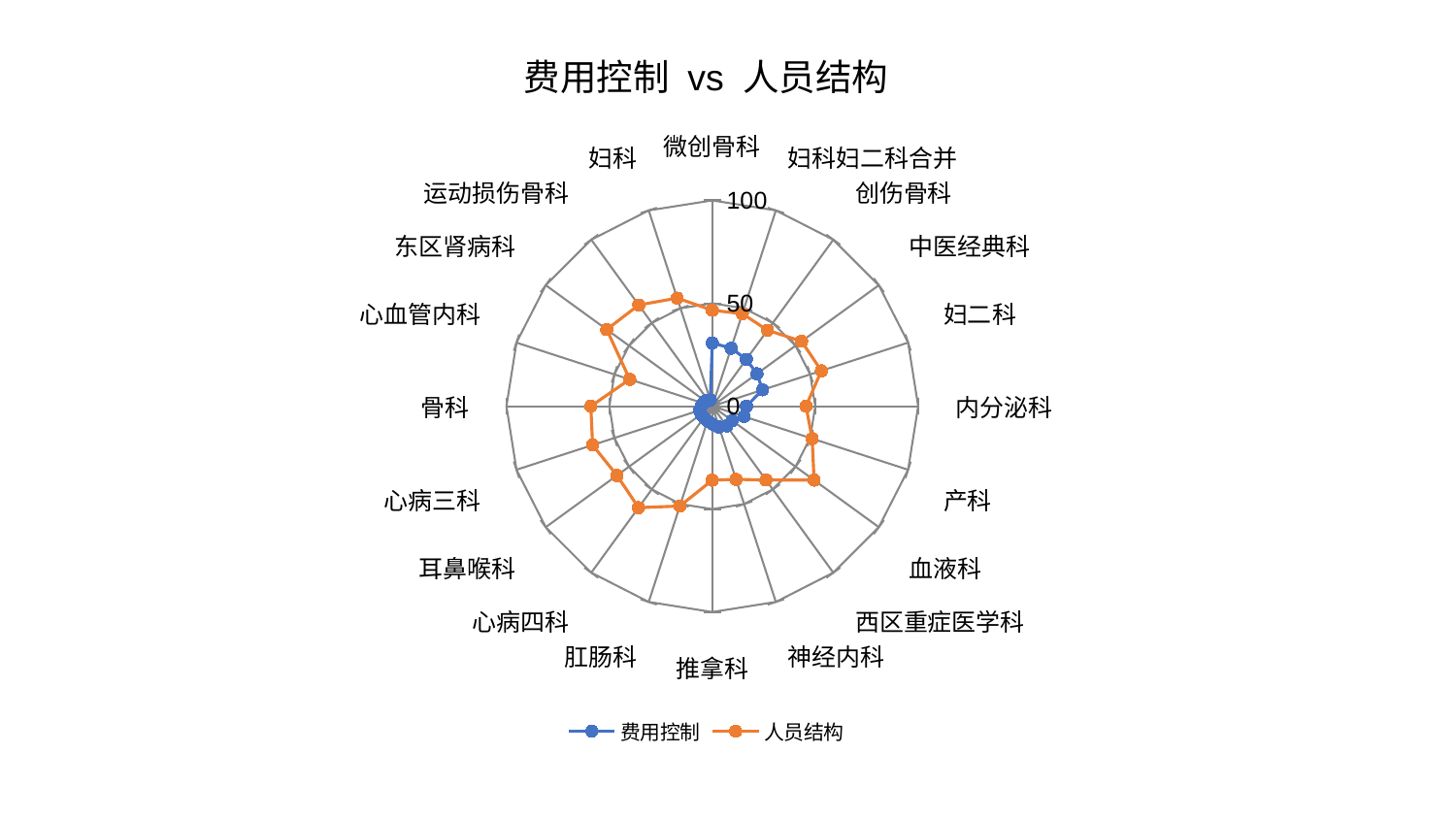

### Chart: 费用控制 vs 人员结构

| Category | 费用控制 | 人员结构 |
|---|---|---|
| 微创骨科 | 30.699231655211413 | 46.626061744238314 |
| 妇科妇二科合并 | 29.653118859886682 | 47.259441046282596 |
| 创伤骨科 | 28.173083856328034 | 45.646460475547244 |
| 中医经典科 | 26.80723204313603 | 53.629511581624925 |
| 妇二科 | 25.653244194771858 | 55.708684620313555 |
| 内分泌科 | 16.609420699194096 | 45.52335574499449 |
| 产科 | 16.24401614666569 | 51.008975347568594 |
| 血液科 | 11.90254492529241 | 61.138524985534076 |
| 西区重症医学科 | 11.89245624952706 | 44.33904072687765 |
| 神经内科 | 10.647044775373688 | 37.39382599337443 |
| 推拿科 | 8.628009867452263 | 35.961792602569965 |
| 肛肠科 | 7.618665307524928 | 51.038953745634664 |
| 心病四科 | 6.761113619612885 | 60.935583519573335 |
| 耳鼻喉科 | 6.726398397127294 | 57.24740352574935 |
| 心病三科 | 6.567787491373004 | 61.148643295087176 |
| 骨科 | 5.327836908076191 | 59.00328975340321 |
| 心血管内科 | 4.692118624113261 | 42.17274708803984 |
| 东区肾病科 | 4.328541955640158 | 63.39396727757618 |
| 运动损伤骨科 | 3.232303970144935 | 60.772937540108394 |
| 妇科 | 3.1228378652848345 | 55.21273318638252 |
38